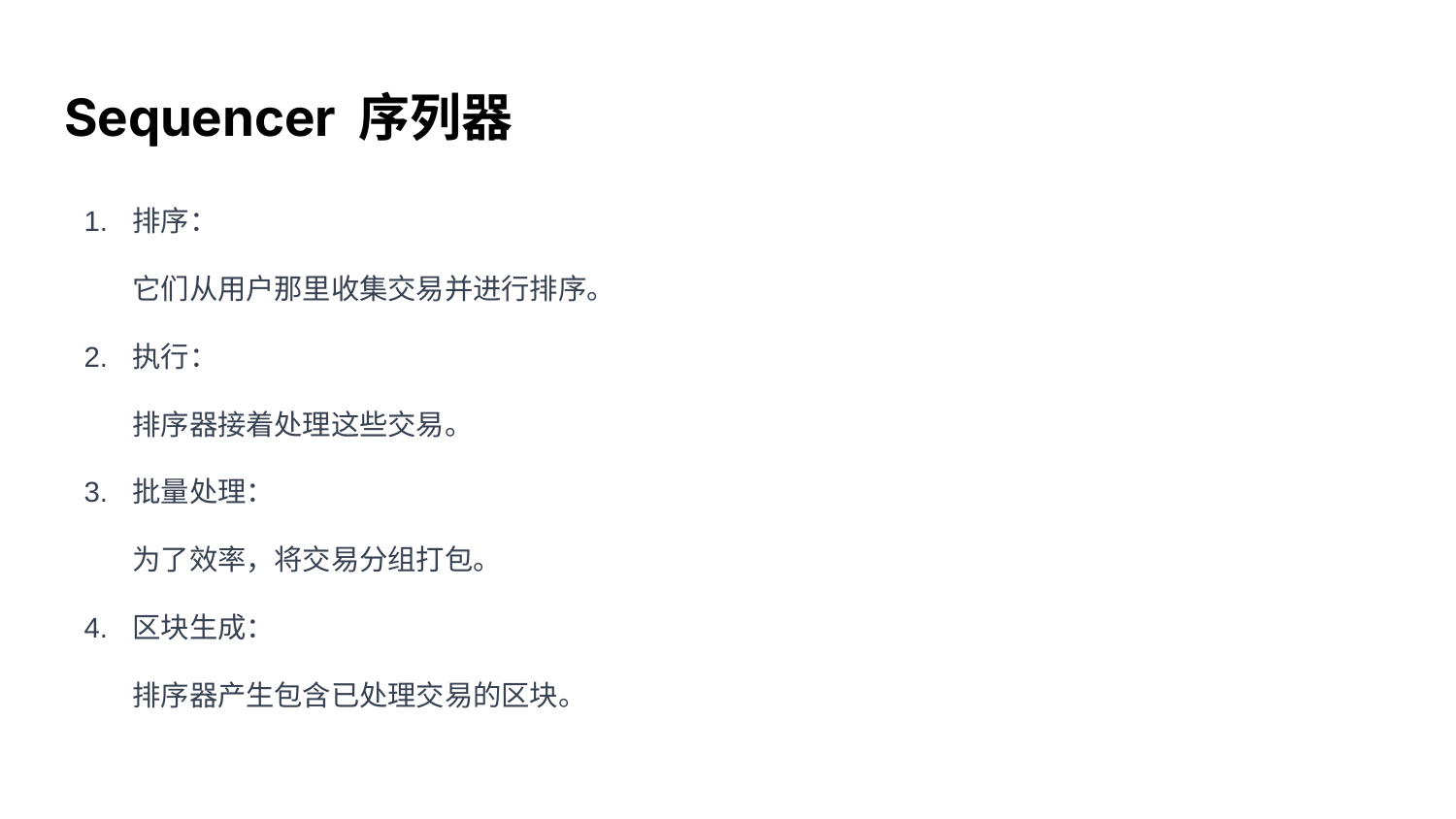

# Sequencer 序列器

排序：
它们从用户那里收集交易并进行排序。
执行：
排序器接着处理这些交易。
批量处理：
为了效率，将交易分组打包。
区块生成：
排序器产生包含已处理交易的区块。